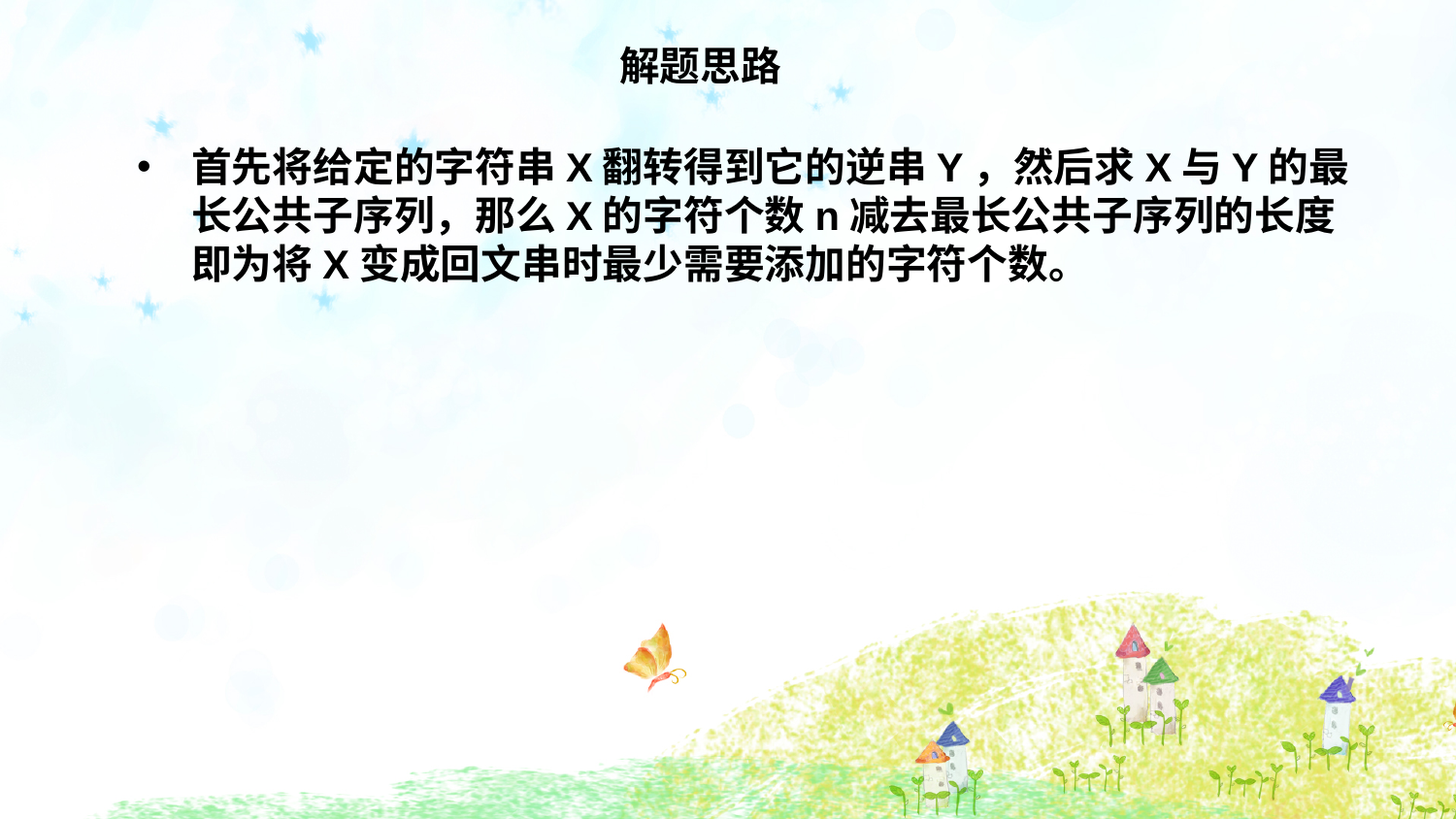

解题思路
首先将给定的字符串X翻转得到它的逆串Y，然后求X与Y的最长公共子序列，那么X的字符个数n减去最长公共子序列的长度即为将X变成回文串时最少需要添加的字符个数。